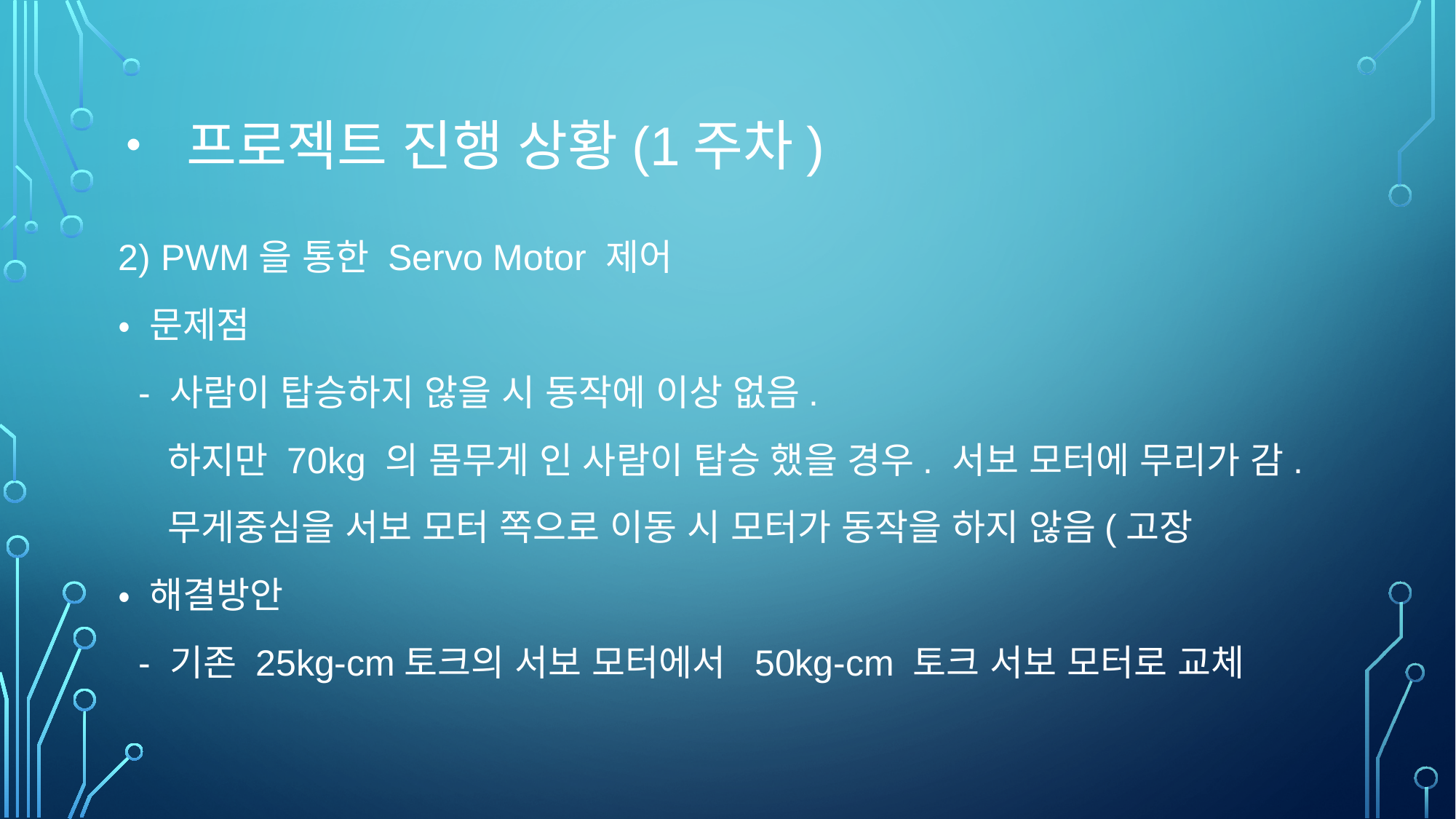

# • 프로젝트 진행 상황(1주차)
2) PWM을 통한 Servo Motor 제어
• 문제점
  - 사람이 탑승하지 않을 시 동작에 이상 없음.
    하지만 70kg 의 몸무게 인 사람이 탑승 했을 경우. 서보 모터에 무리가 감.
    무게중심을 서보 모터 쪽으로 이동 시 모터가 동작을 하지 않음(고장
• 해결방안
  - 기존 25kg-cm토크의 서보 모터에서  50kg-cm 토크 서보 모터로 교체